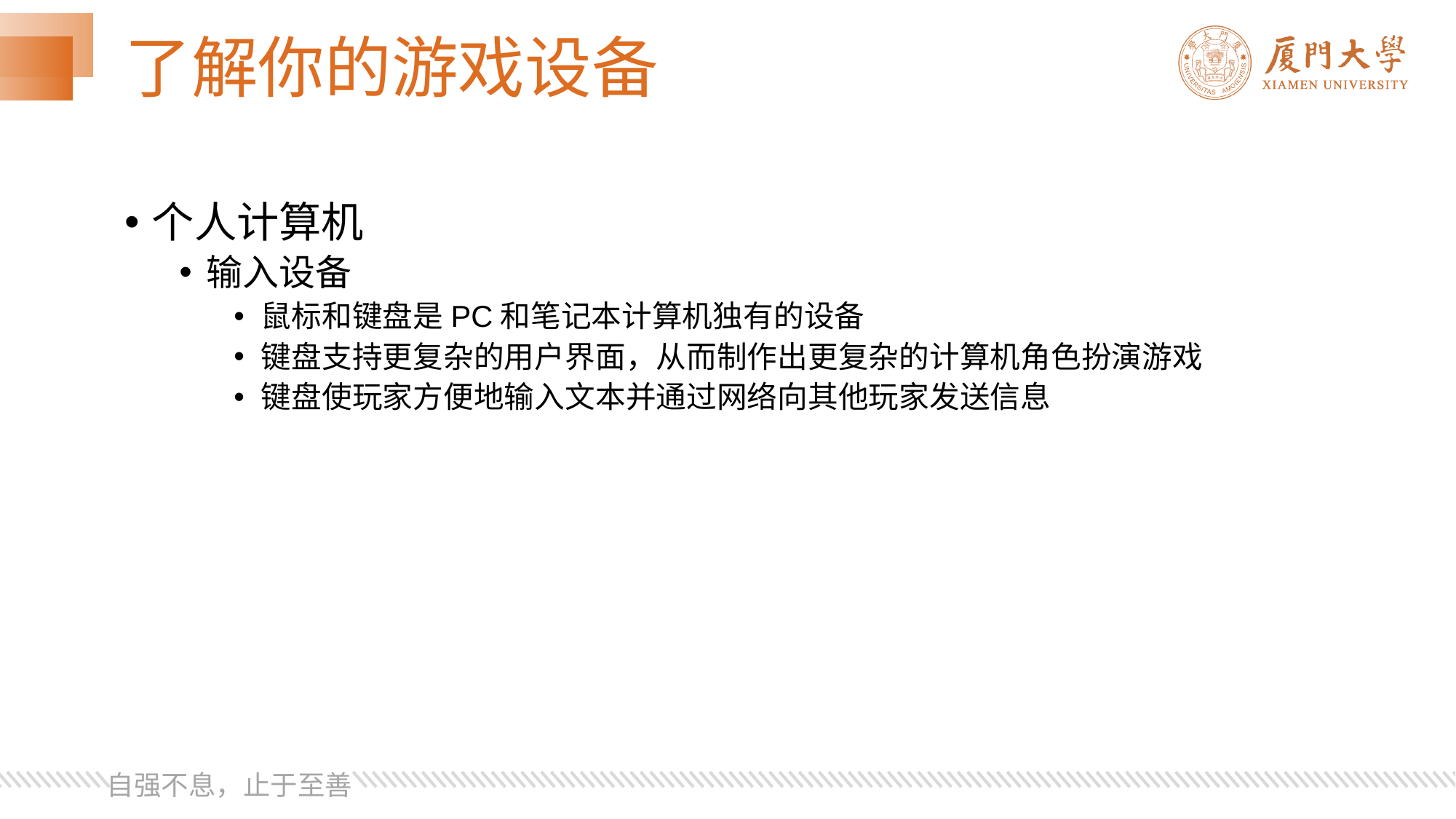

# 了解你的游戏设备
个人计算机
输入设备
鼠标和键盘是PC和笔记本计算机独有的设备
键盘支持更复杂的用户界面，从而制作出更复杂的计算机角色扮演游戏
键盘使玩家方便地输入文本并通过网络向其他玩家发送信息